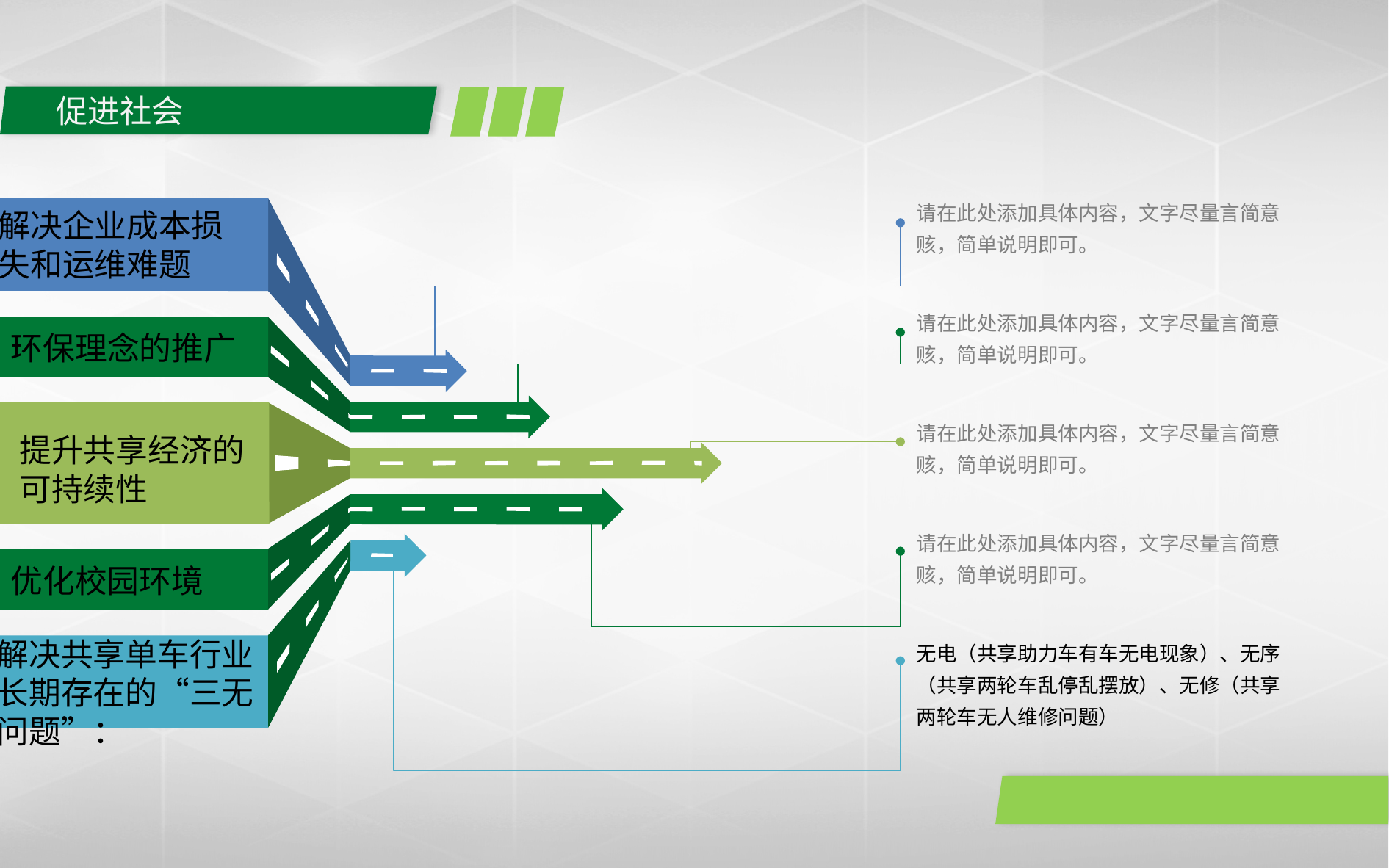

促进社会

请在此处添加具体内容，文字尽量言简意赅，简单说明即可。
解决企业成本损失和运维难题

请在此处添加具体内容，文字尽量言简意赅，简单说明即可。
环保理念的推广
请在此处添加具体内容，文字尽量言简意赅，简单说明即可。

提升共享经济的可持续性

请在此处添加具体内容，文字尽量言简意赅，简单说明即可。
优化校园环境
无电（共享助力车有车无电现象）、无序（共享两轮车乱停乱摆放）、无修（共享两轮车无人维修问题）
解决共享单车行业长期存在的“三无问题”：